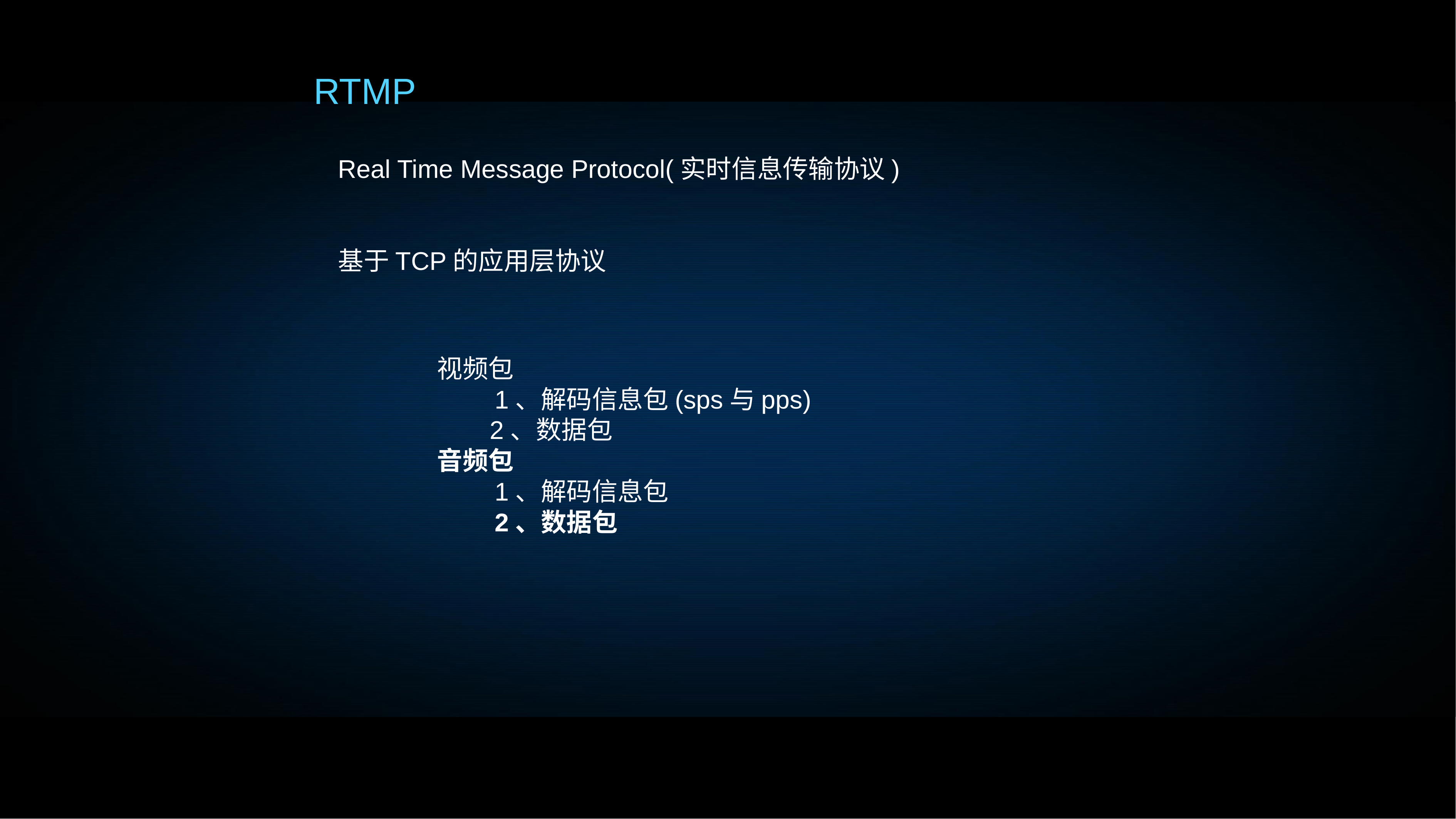

RTMP

Real Time Message Protocol(实时信息传输协议)

基于TCP的应用层协议
视频包
	1、解码信息包(sps与pps)
  2、数据包
音频包
	1、解码信息包
	2、数据包